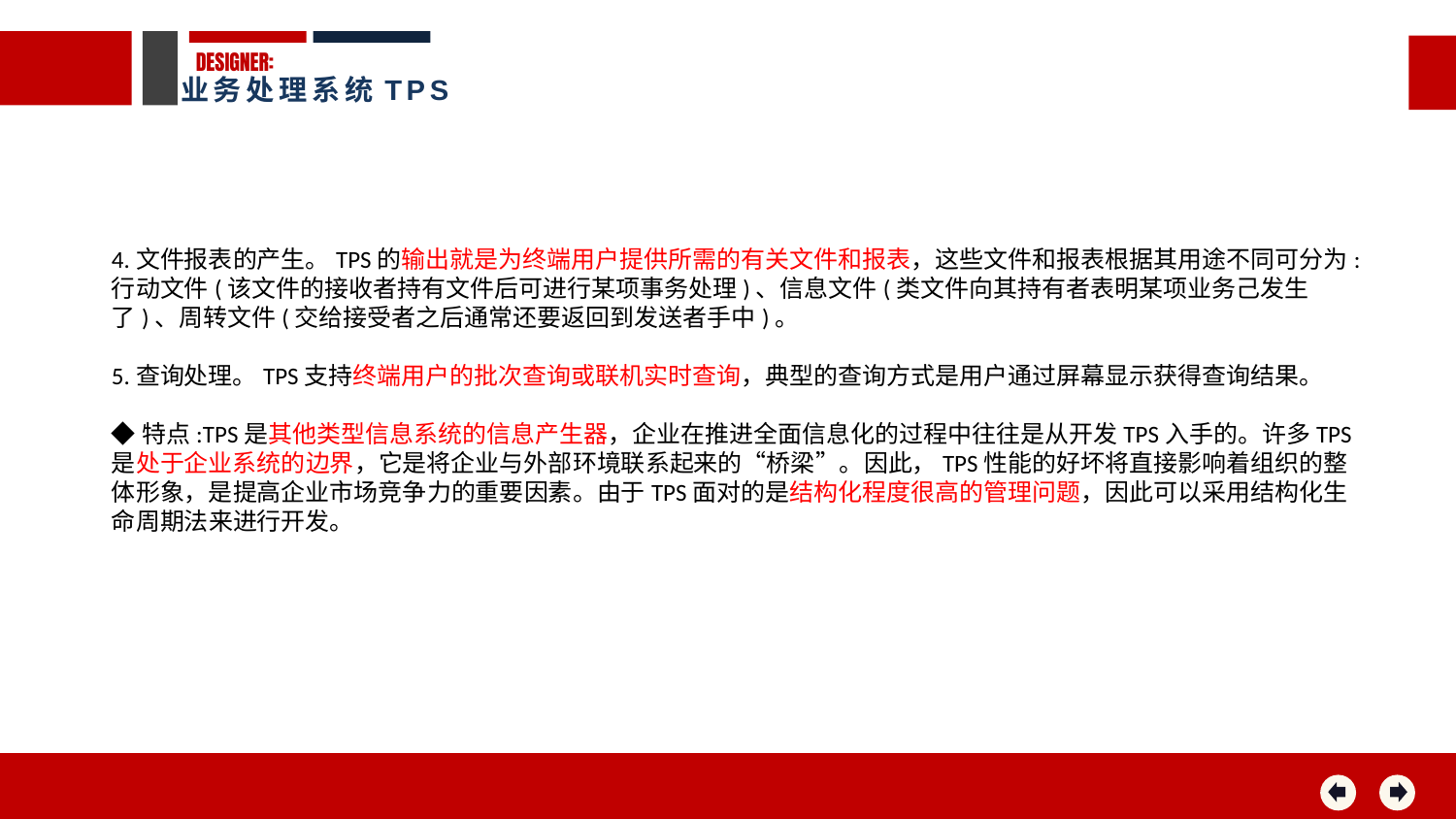

DESIGNER:
业务处理系统TPS
4.文件报表的产生。TPS的输出就是为终端用户提供所需的有关文件和报表，这些文件和报表根据其用途不同可分为:行动文件(该文件的接收者持有文件后可进行某项事务处理)、信息文件(类文件向其持有者表明某项业务己发生了)、周转文件(交给接受者之后通常还要返回到发送者手中)。

5.查询处理。TPS支持终端用户的批次查询或联机实时查询，典型的查询方式是用户通过屏幕显示获得查询结果。

◆特点:TPS是其他类型信息系统的信息产生器，企业在推进全面信息化的过程中往往是从开发TPS入手的。许多TPS是处于企业系统的边界，它是将企业与外部环境联系起来的“桥梁”。因此，TPS性能的好坏将直接影响着组织的整体形象，是提高企业市场竞争力的重要因素。由于TPS面对的是结构化程度很高的管理问题，因此可以采用结构化生命周期法来进行开发。